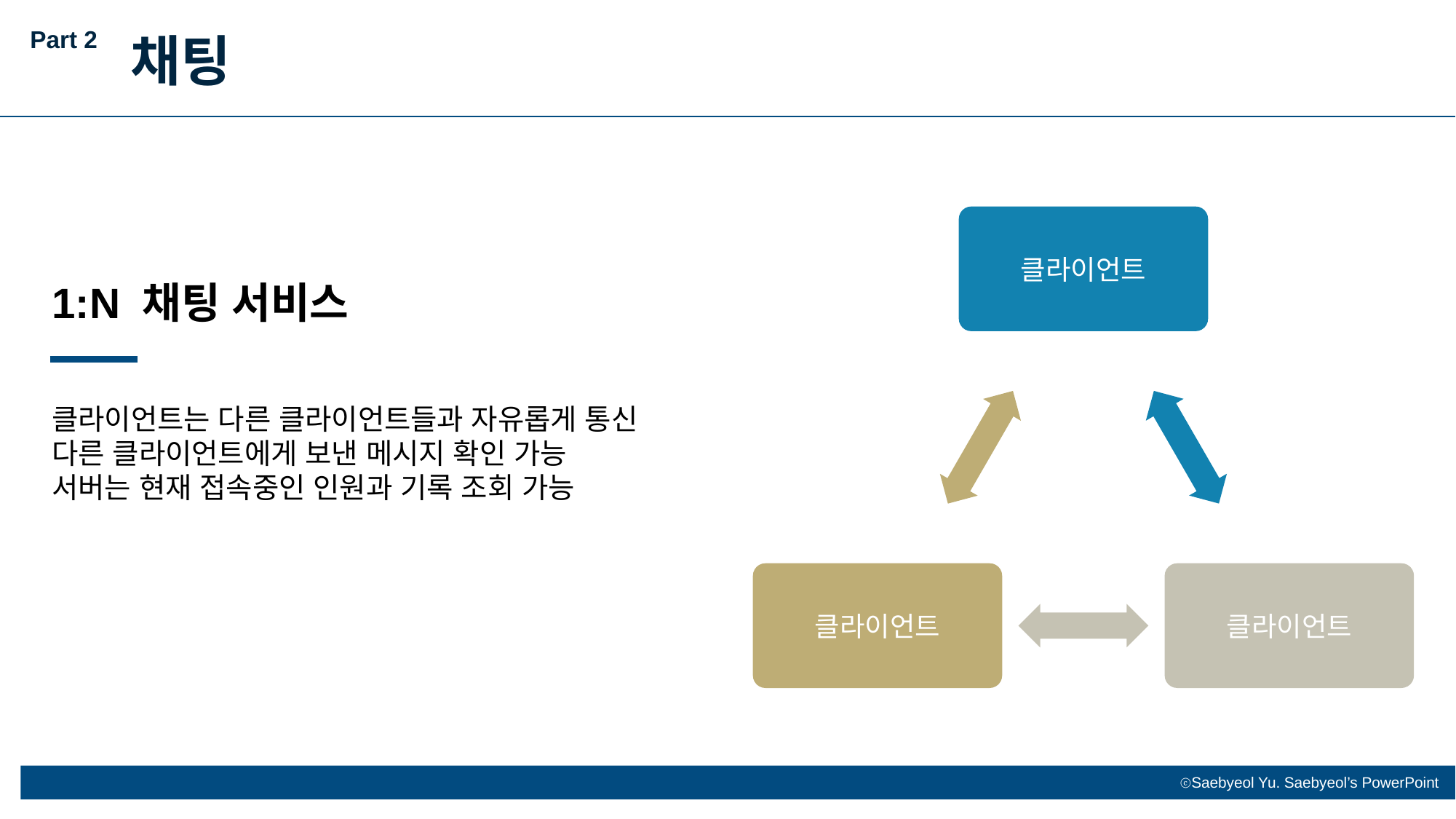

Part 2
채팅
클라이언트

클라이언트
클라이언트

1:N 채팅 서비스
클라이언트는 다른 클라이언트들과 자유롭게 통신
다른 클라이언트에게 보낸 메시지 확인 가능
서버는 현재 접속중인 인원과 기록 조회 가능